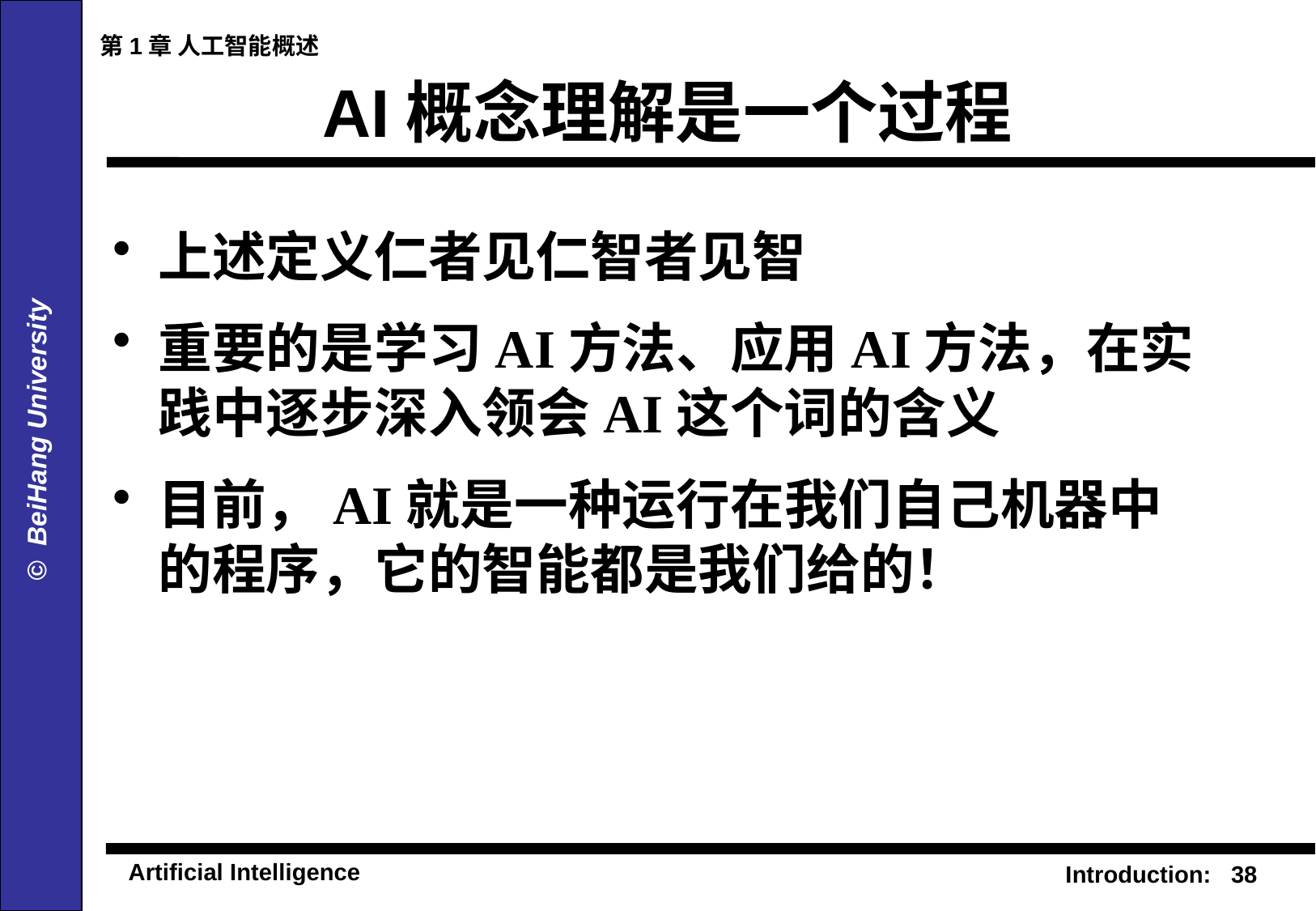

第1章 人工智能概述
# AI概念理解是一个过程
上述定义仁者见仁智者见智
重要的是学习AI方法、应用AI方法，在实践中逐步深入领会AI这个词的含义
目前，AI就是一种运行在我们自己机器中的程序，它的智能都是我们给的！